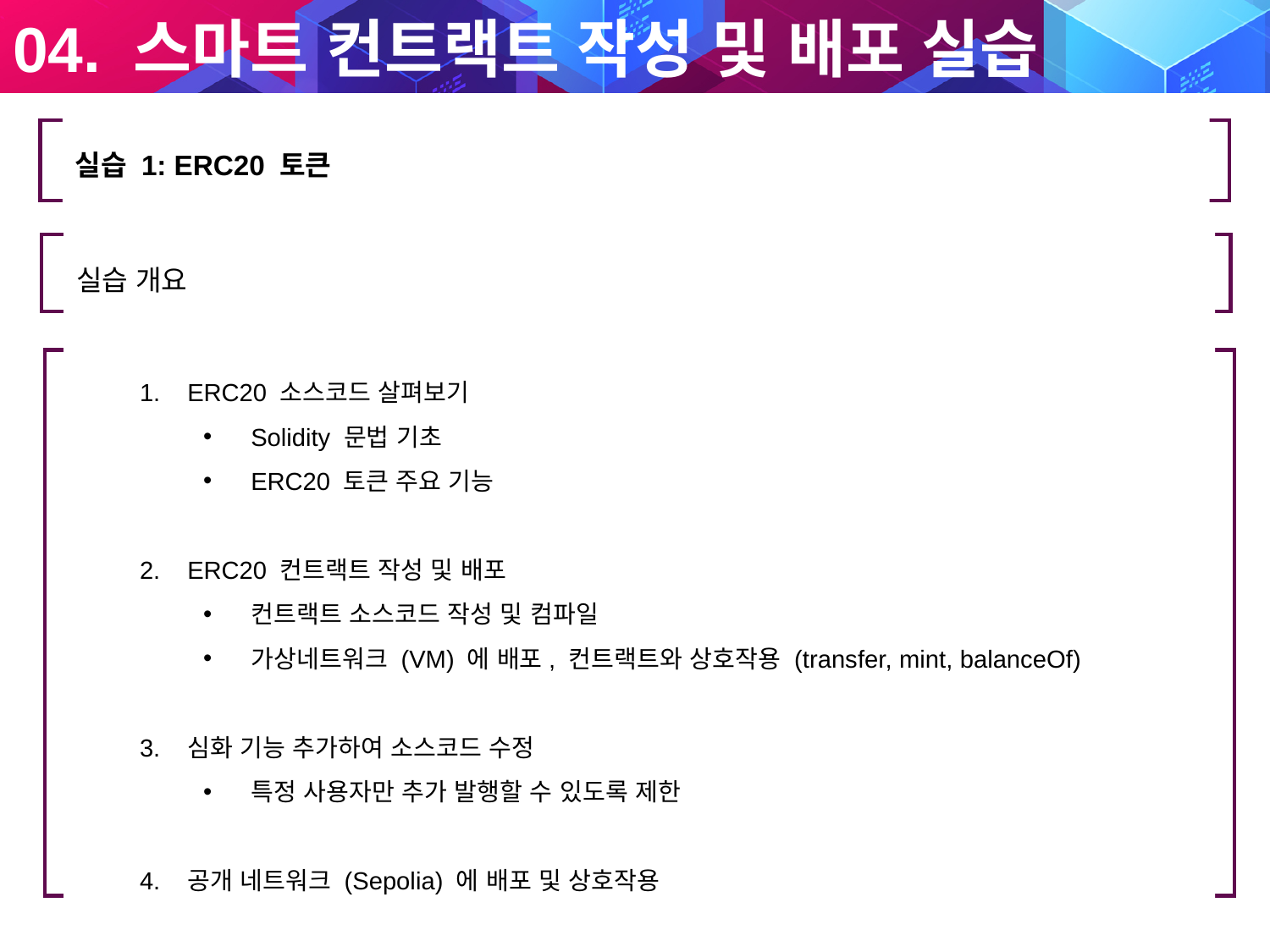

04. 스마트 컨트랙트 작성 및 배포 실습
실습 1: ERC20 토큰

실습 개요

ERC20 소스코드 살펴보기
Solidity 문법 기초
ERC20 토큰 주요 기능
ERC20 컨트랙트 작성 및 배포
컨트랙트 소스코드 작성 및 컴파일
가상네트워크 (VM) 에 배포, 컨트랙트와 상호작용 (transfer, mint, balanceOf)
심화 기능 추가하여 소스코드 수정
특정 사용자만 추가 발행할 수 있도록 제한
공개 네트워크 (Sepolia) 에 배포 및 상호작용